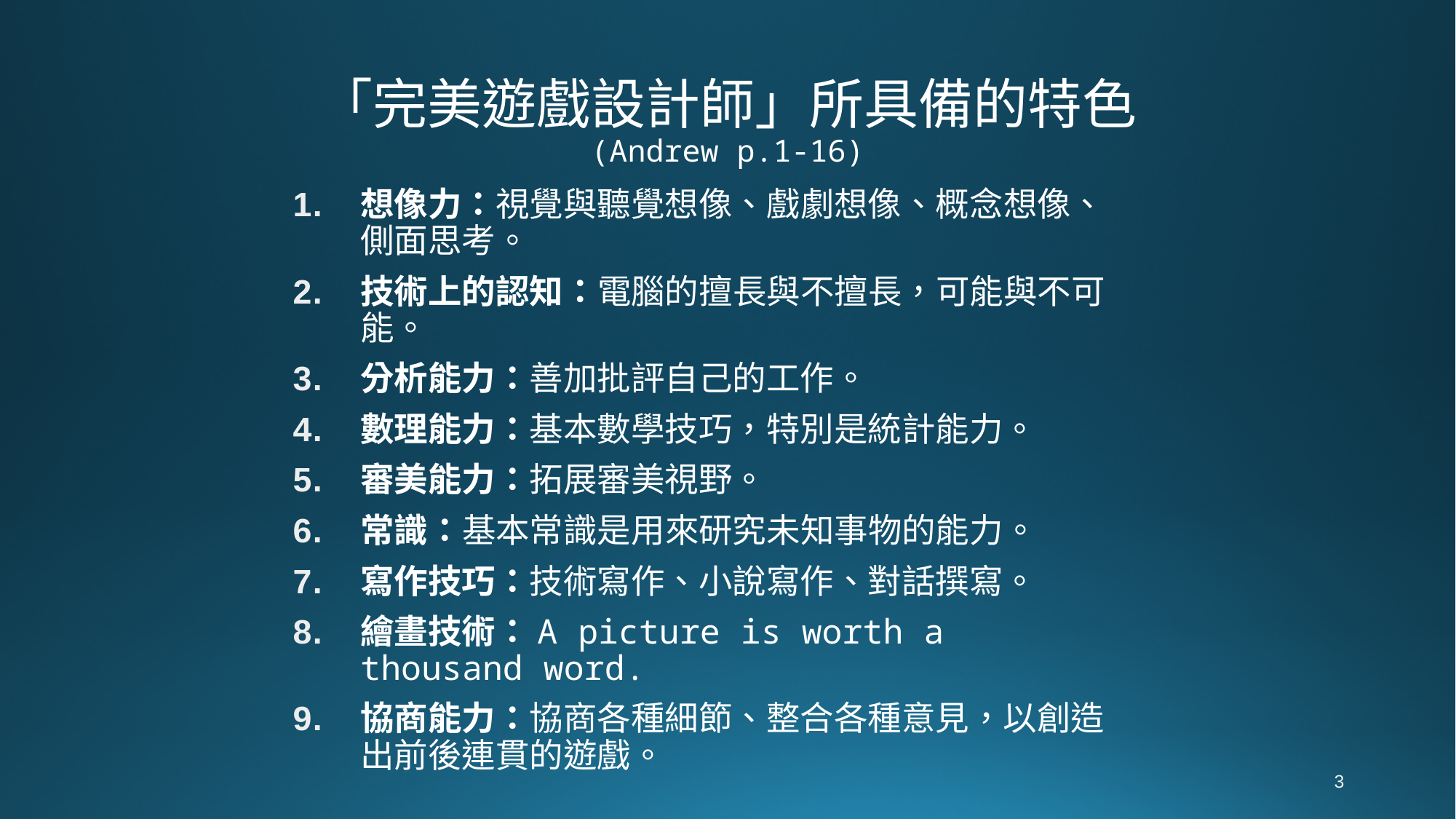

# 「完美遊戲設計師」所具備的特色 (Andrew p.1-16)
想像力：視覺與聽覺想像、戲劇想像、概念想像、側面思考。
技術上的認知：電腦的擅長與不擅長，可能與不可能。
分析能力：善加批評自己的工作。
數理能力：基本數學技巧，特別是統計能力。
審美能力：拓展審美視野。
常識：基本常識是用來研究未知事物的能力。
寫作技巧：技術寫作、小說寫作、對話撰寫。
繪畫技術：A picture is worth a thousand word.
協商能力：協商各種細節、整合各種意見，以創造出前後連貫的遊戲。

3